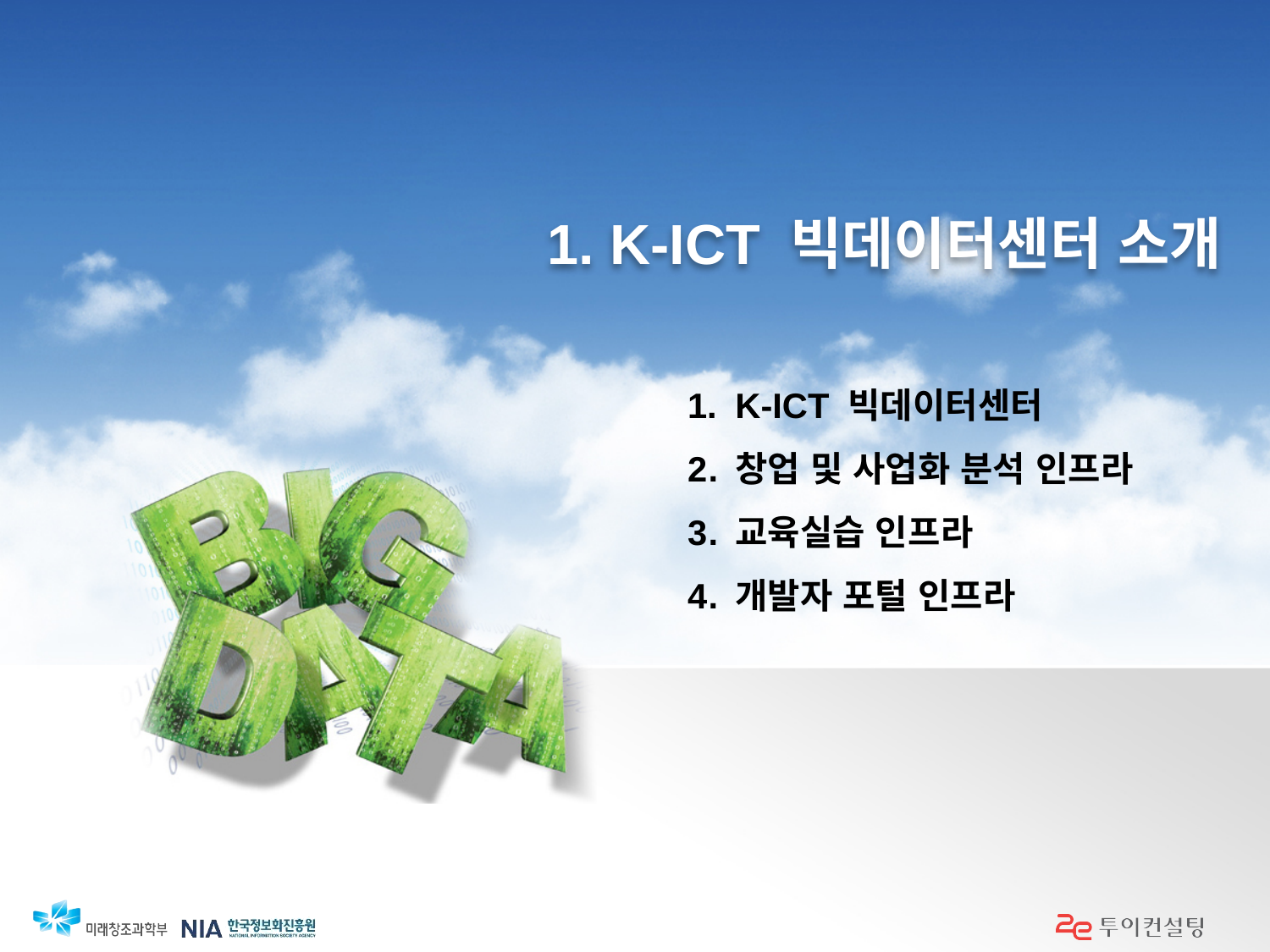

# 1. K-ICT 빅데이터센터 소개
K-ICT 빅데이터센터
창업 및 사업화 분석 인프라
교육실습 인프라
개발자 포털 인프라